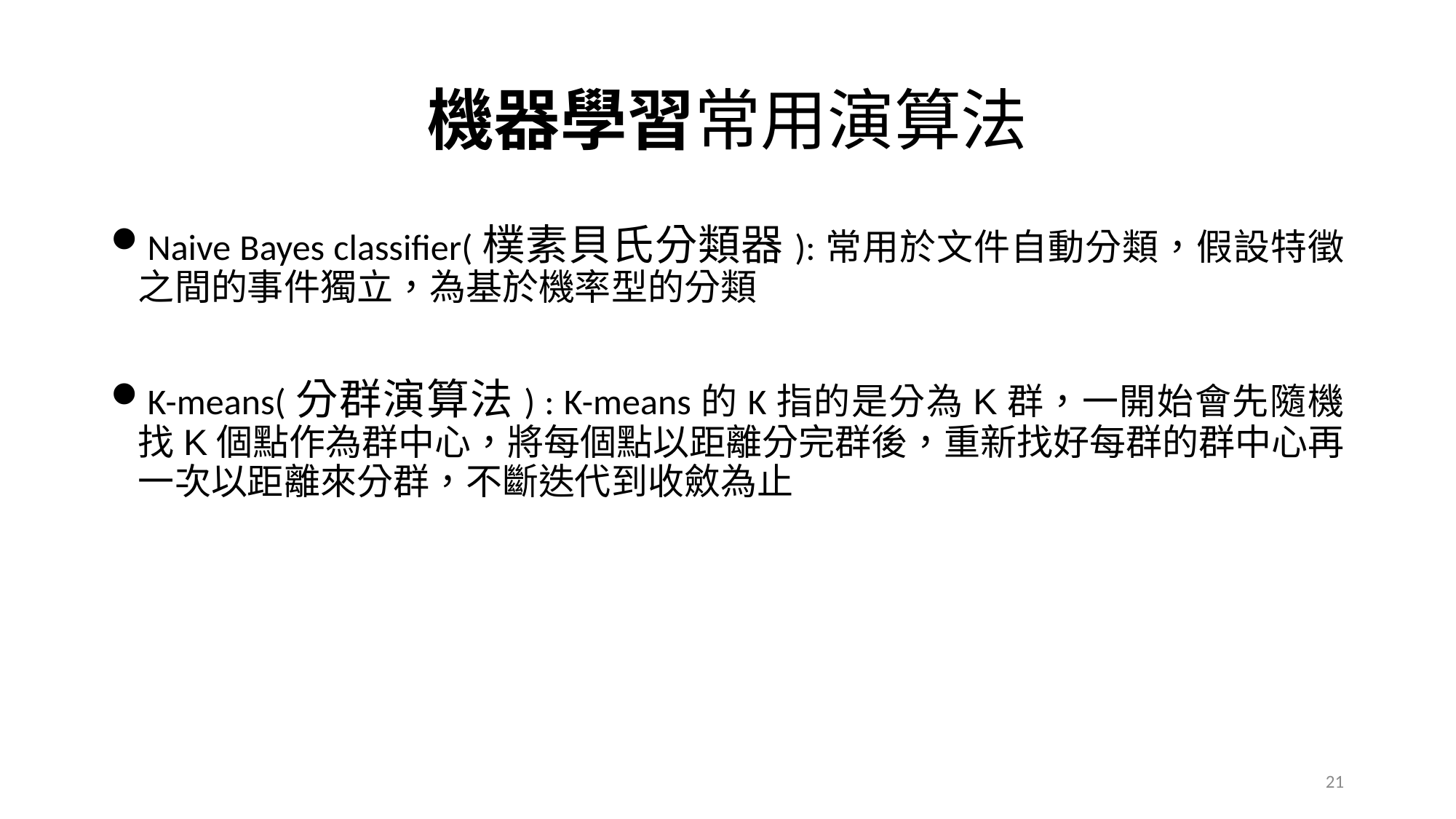

# 機器學習常用演算法
Naive Bayes classifier(樸素貝氏分類器):常用於文件自動分類，假設特徵之間的事件獨立，為基於機率型的分類

K-means(分群演算法) : K-means的K指的是分為K群，一開始會先隨機找K個點作為群中心，將每個點以距離分完群後，重新找好每群的群中心再一次以距離來分群，不斷迭代到收斂為止
21